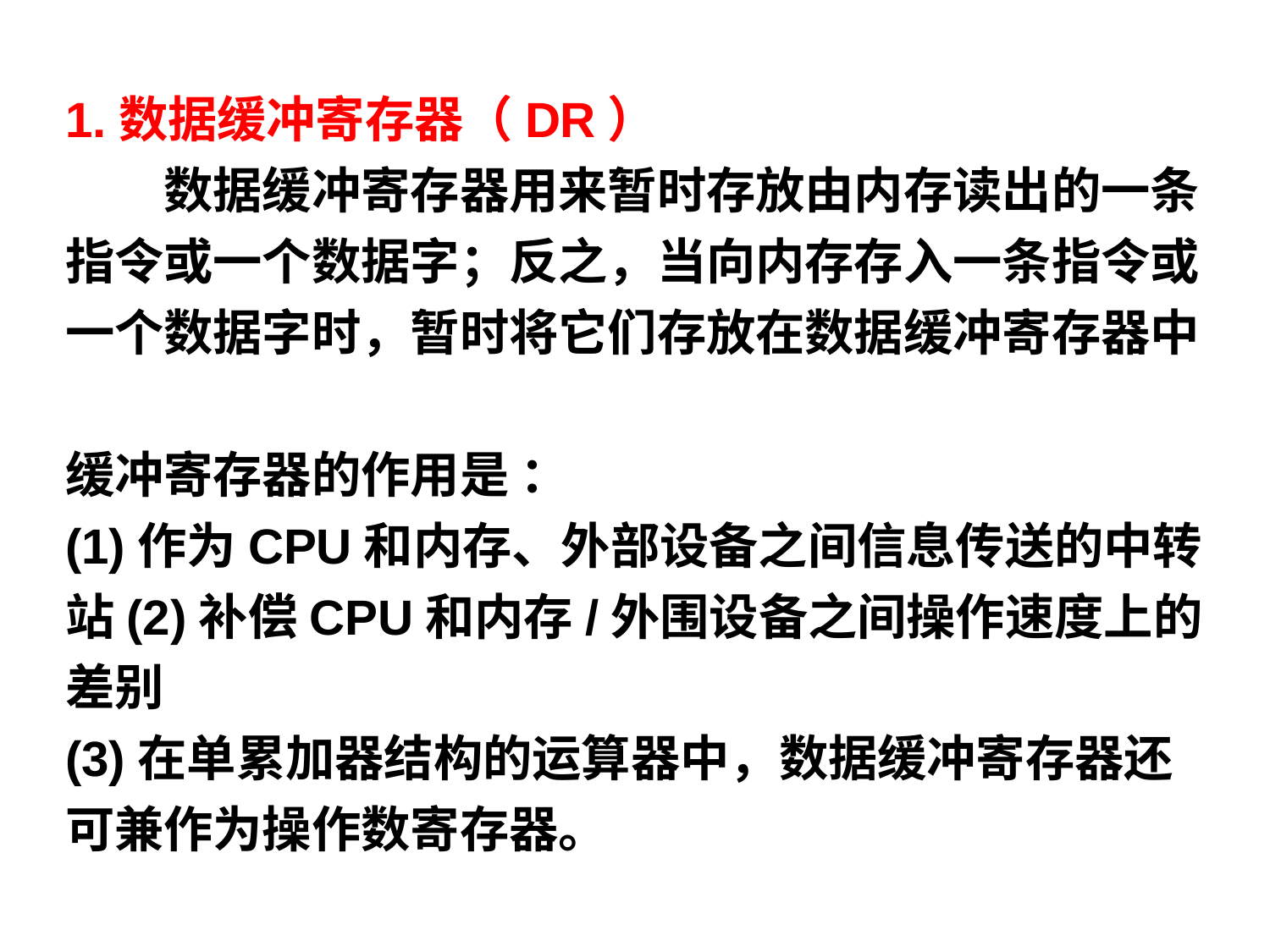

1.数据缓冲寄存器（DR）
　　数据缓冲寄存器用来暂时存放由内存读出的一条指令或一个数据字；反之，当向内存存入一条指令或一个数据字时，暂时将它们存放在数据缓冲寄存器中

缓冲寄存器的作用是 ：
(1)作为CPU和内存、外部设备之间信息传送的中转站(2)补偿CPU和内存/外围设备之间操作速度上的差别
(3)在单累加器结构的运算器中，数据缓冲寄存器还可兼作为操作数寄存器。

41